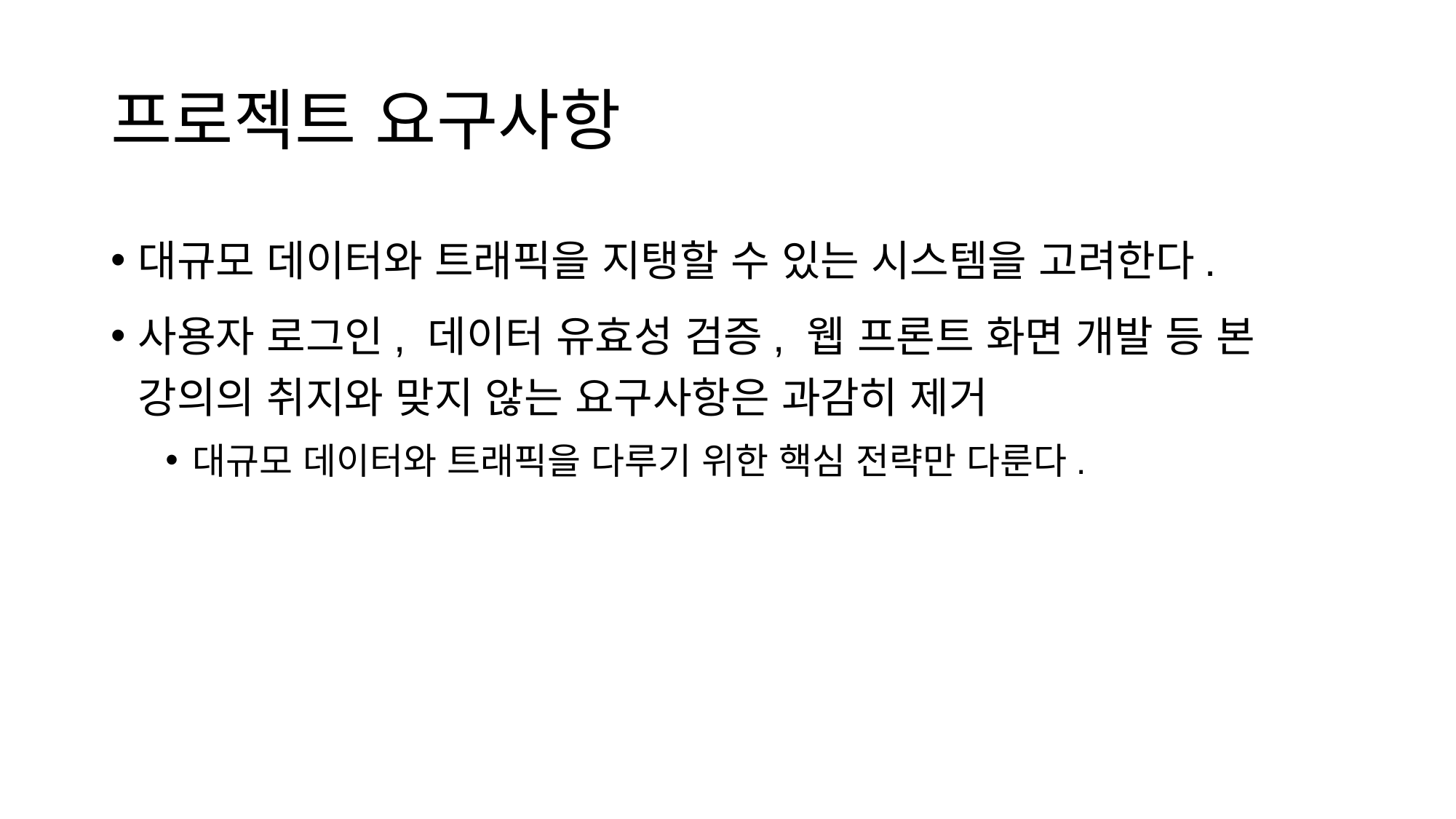

# 프로젝트 요구사항
대규모 데이터와 트래픽을 지탱할 수 있는 시스템을 고려한다.
사용자 로그인, 데이터 유효성 검증, 웹 프론트 화면 개발 등 본 강의의 취지와 맞지 않는 요구사항은 과감히 제거
대규모 데이터와 트래픽을 다루기 위한 핵심 전략만 다룬다.